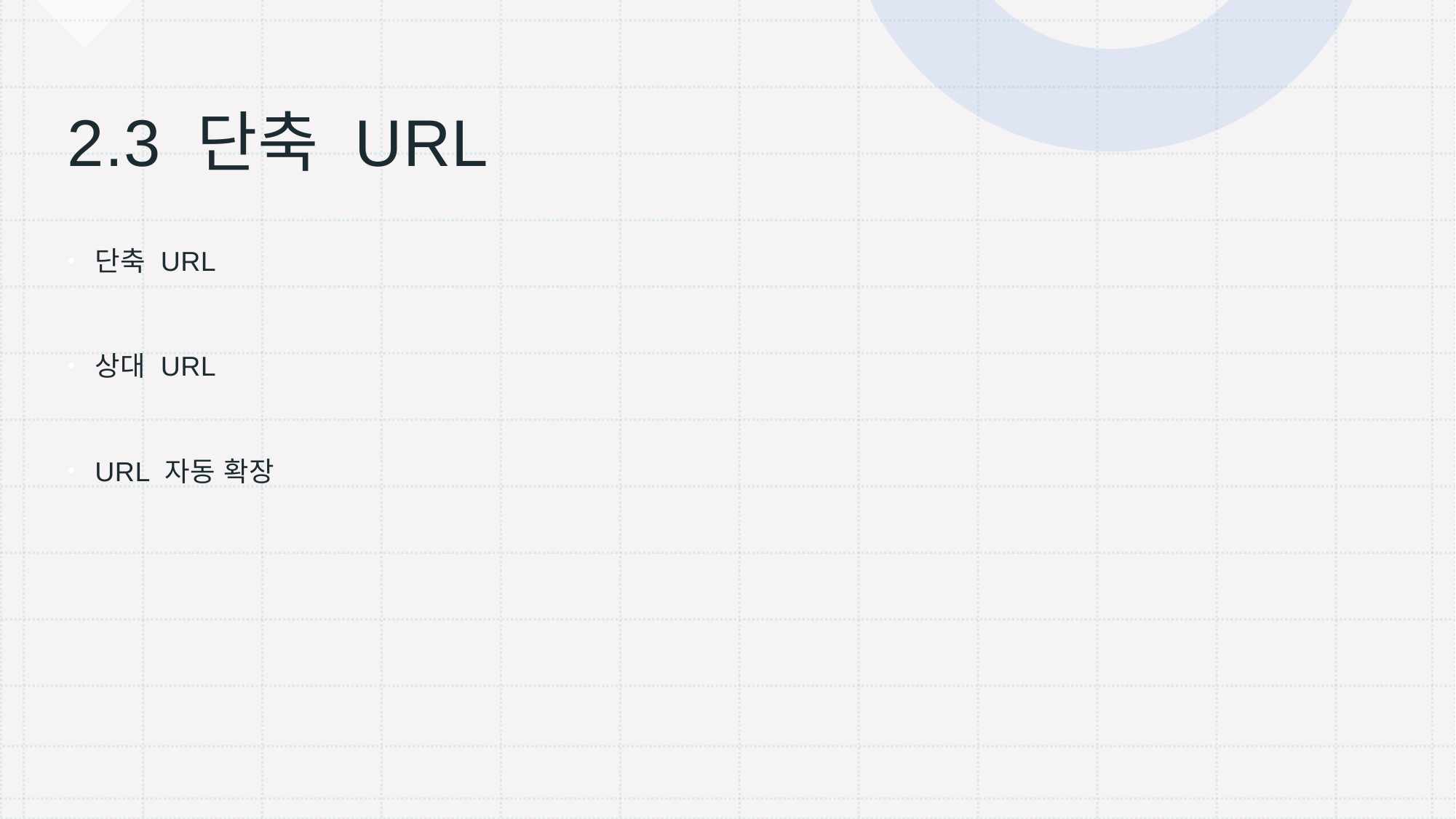

# 2.3 단축 URL
단축 URL

상대 URL

URL 자동 확장